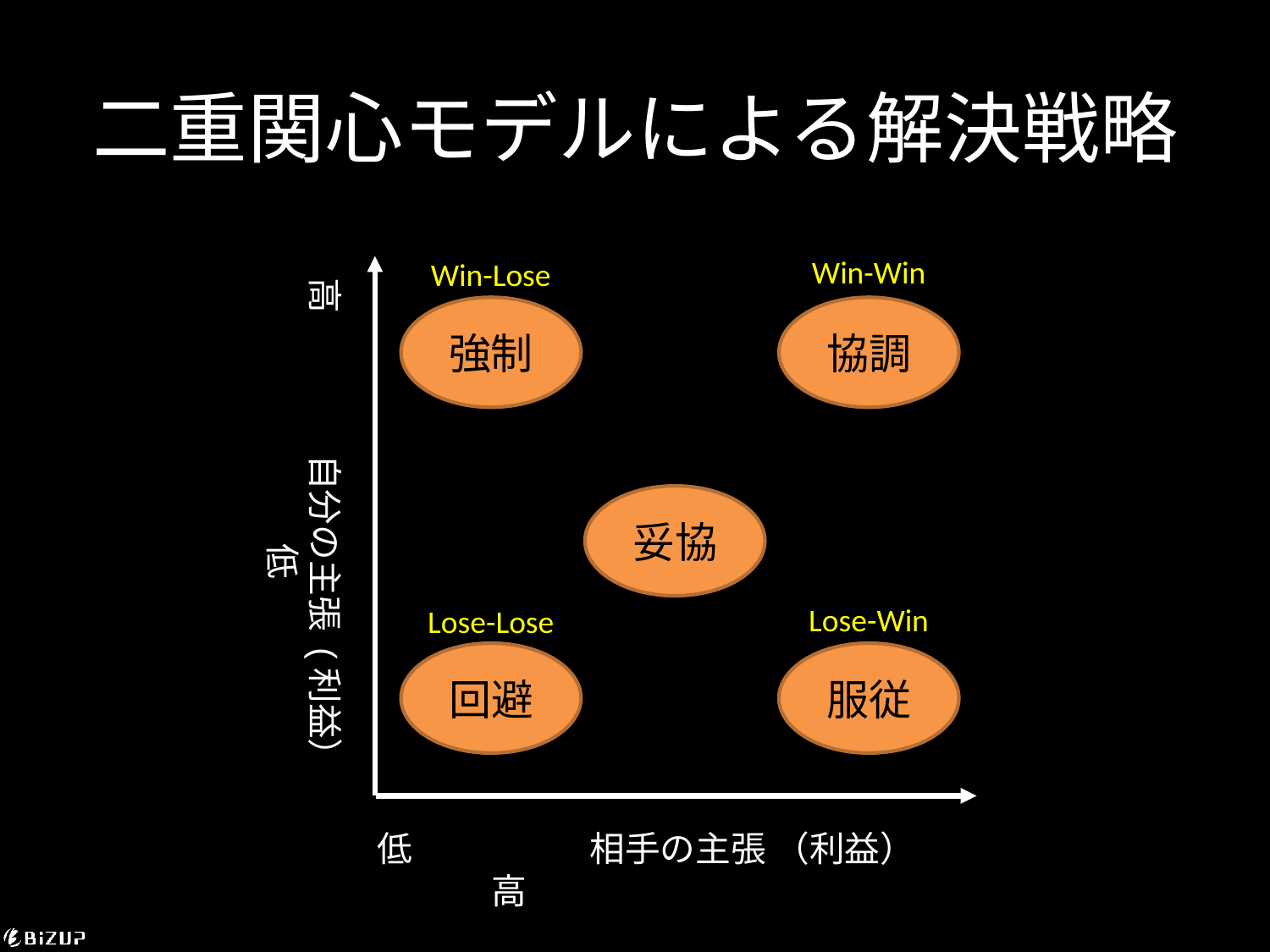

# 二重関心モデルによる解決戦略
Win-Win
Win-Lose
高　　　　自分の主張 (利益）　　低
強制
協調
妥協
Lose-Win
Lose-Lose
回避
服従
低　　　　　相手の主張 （利益）　　　　 高